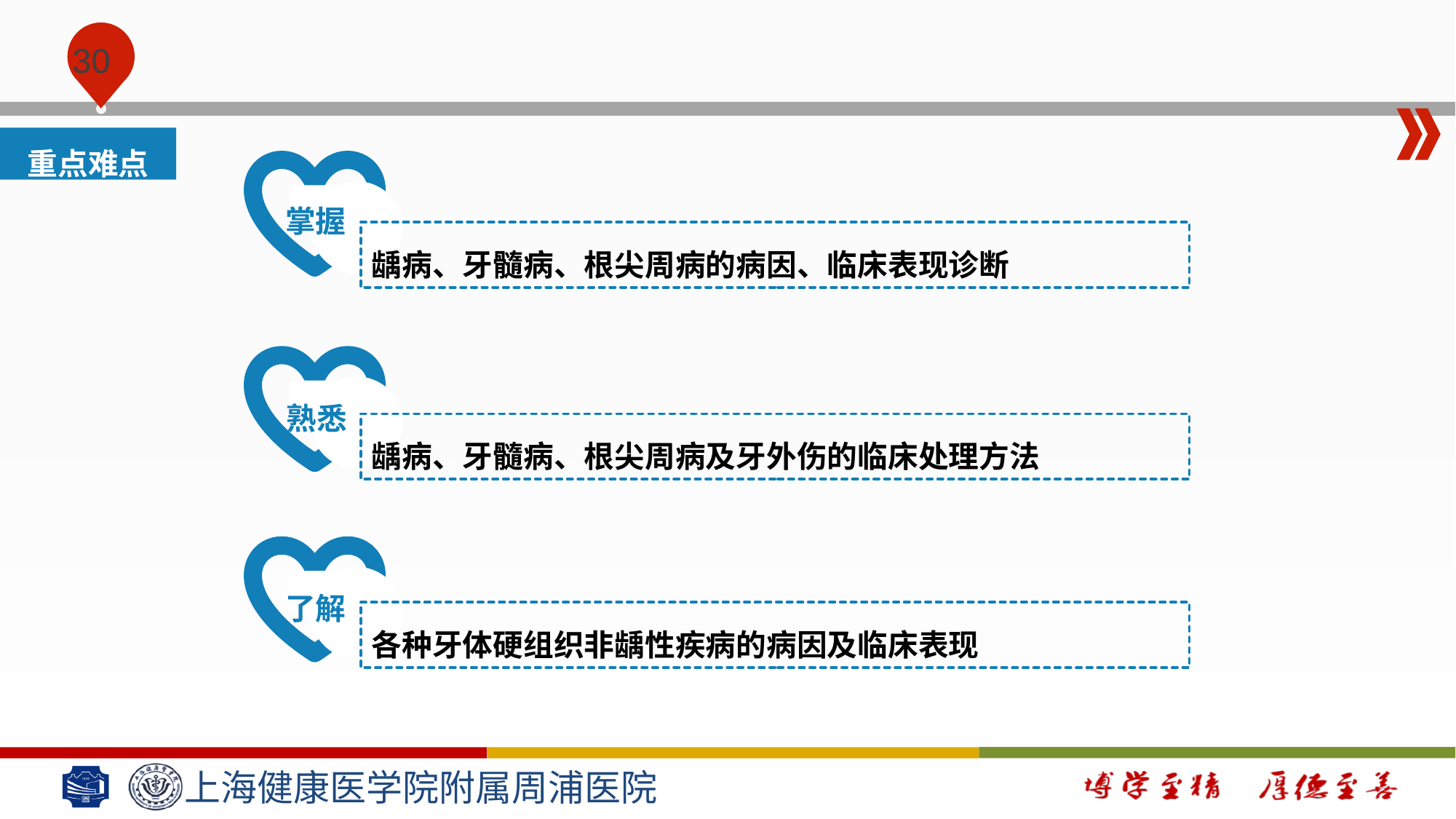

#
重点难点

掌握
龋病、牙髓病、根尖周病的病因、临床表现诊断

熟悉
龋病、牙髓病、根尖周病及牙外伤的临床处理方法

了解
各种牙体硬组织非龋性疾病的病因及临床表现